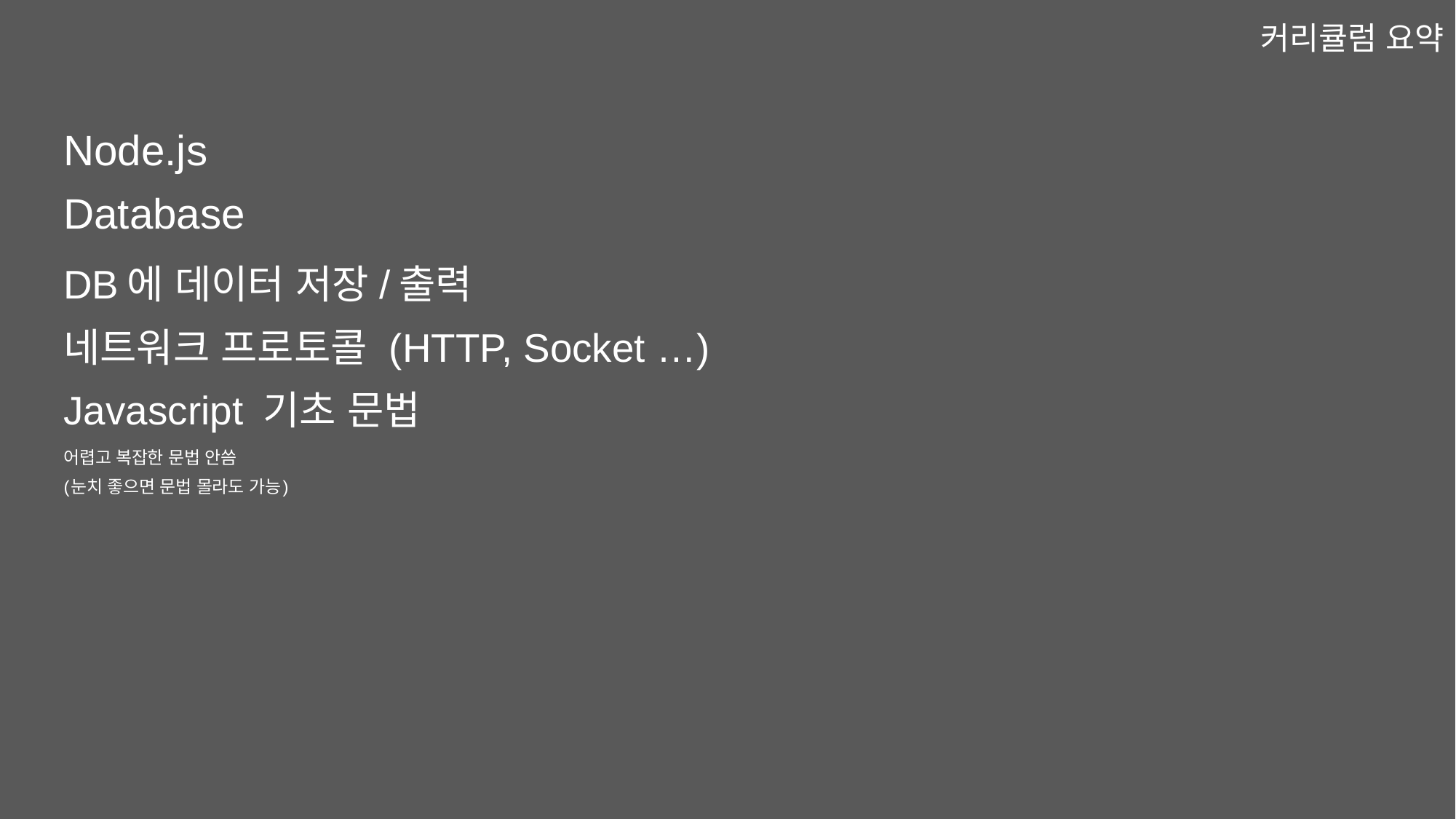

커리큘럼 요약
Node.js
Database
DB에 데이터 저장/출력
네트워크 프로토콜 (HTTP, Socket …)
Javascript 기초 문법
어렵고 복잡한 문법 안씀
(눈치 좋으면 문법 몰라도 가능)